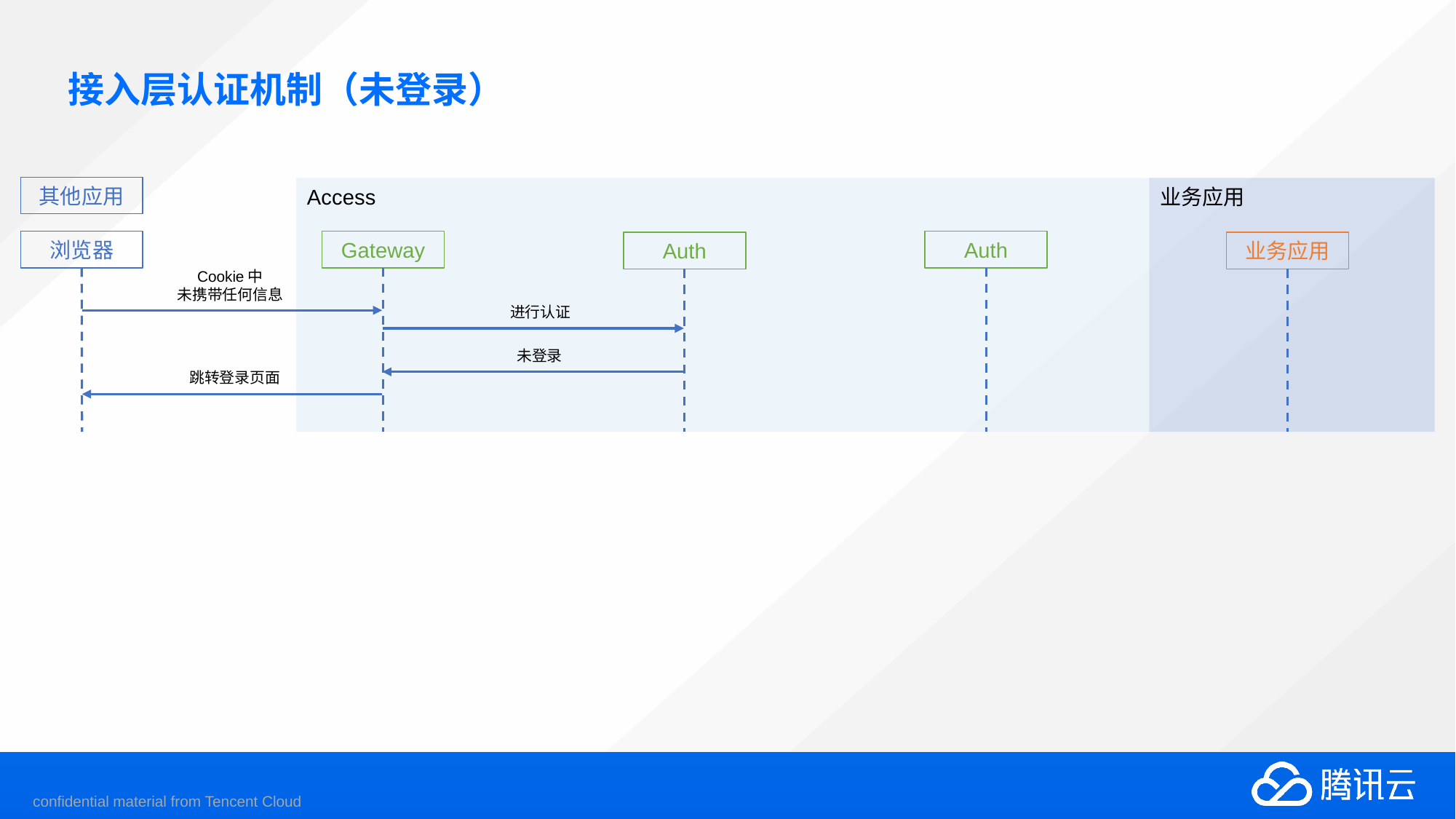

# 接入层认证机制（未登录）
其他应用
Access
业务应用
浏览器
Gateway
Auth
Auth
业务应用
Cookie中
未携带任何信息
进行认证
未登录
跳转登录页面